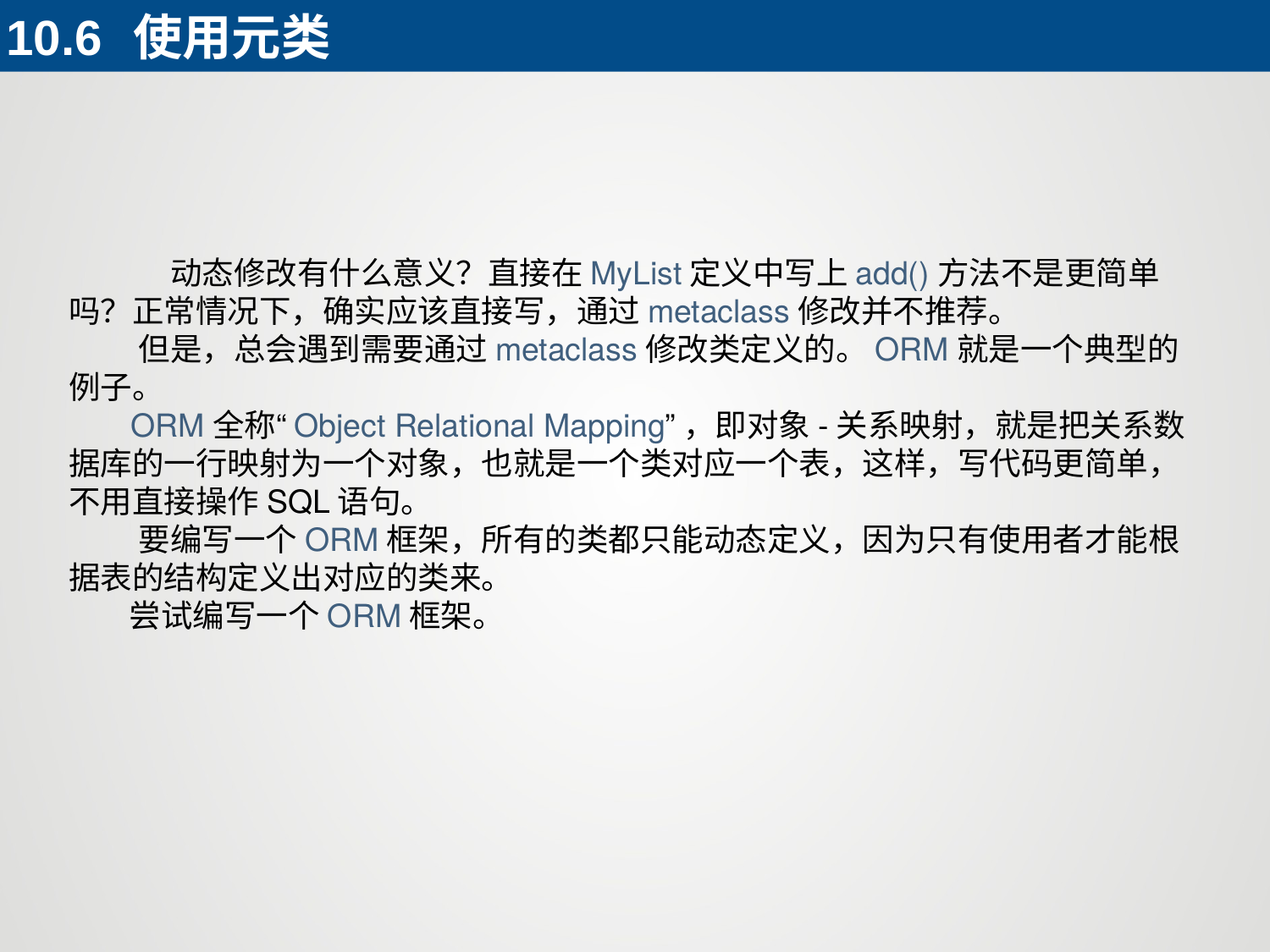

10.6	使用元类
       动态修改有什么意义？直接在MyList定义中写上add()方法不是更简单吗？正常情况下，确实应该直接写，通过metaclass修改并不推荐。
       但是，总会遇到需要通过metaclass修改类定义的。ORM就是一个典型的例子。
       ORM全称“Object Relational Mapping”，即对象-关系映射，就是把关系数据库的一行映射为一个对象，也就是一个类对应一个表，这样，写代码更简单，不用直接操作SQL语句。
       要编写一个ORM框架，所有的类都只能动态定义，因为只有使用者才能根据表的结构定义出对应的类来。
      尝试编写一个ORM框架。